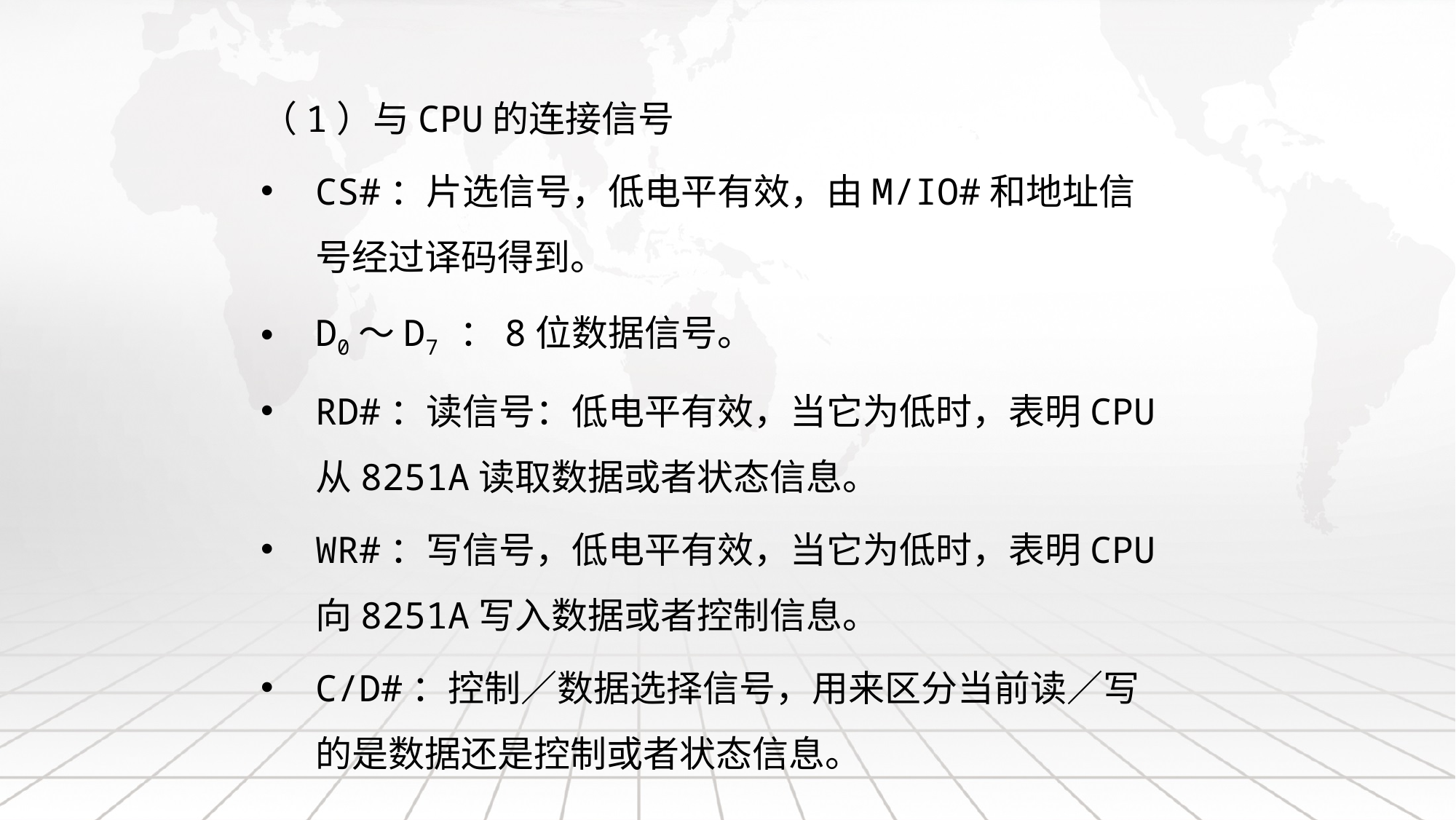

（1）与CPU的连接信号
CS#：片选信号，低电平有效，由M/IO#和地址信号经过译码得到。
D0～D7 ：8位数据信号。
RD#：读信号：低电平有效，当它为低时，表明CPU从8251A读取数据或者状态信息。
WR#：写信号，低电平有效，当它为低时，表明CPU向8251A写入数据或者控制信息。
C/D#：控制／数据选择信号，用来区分当前读／写的是数据还是控制或者状态信息。